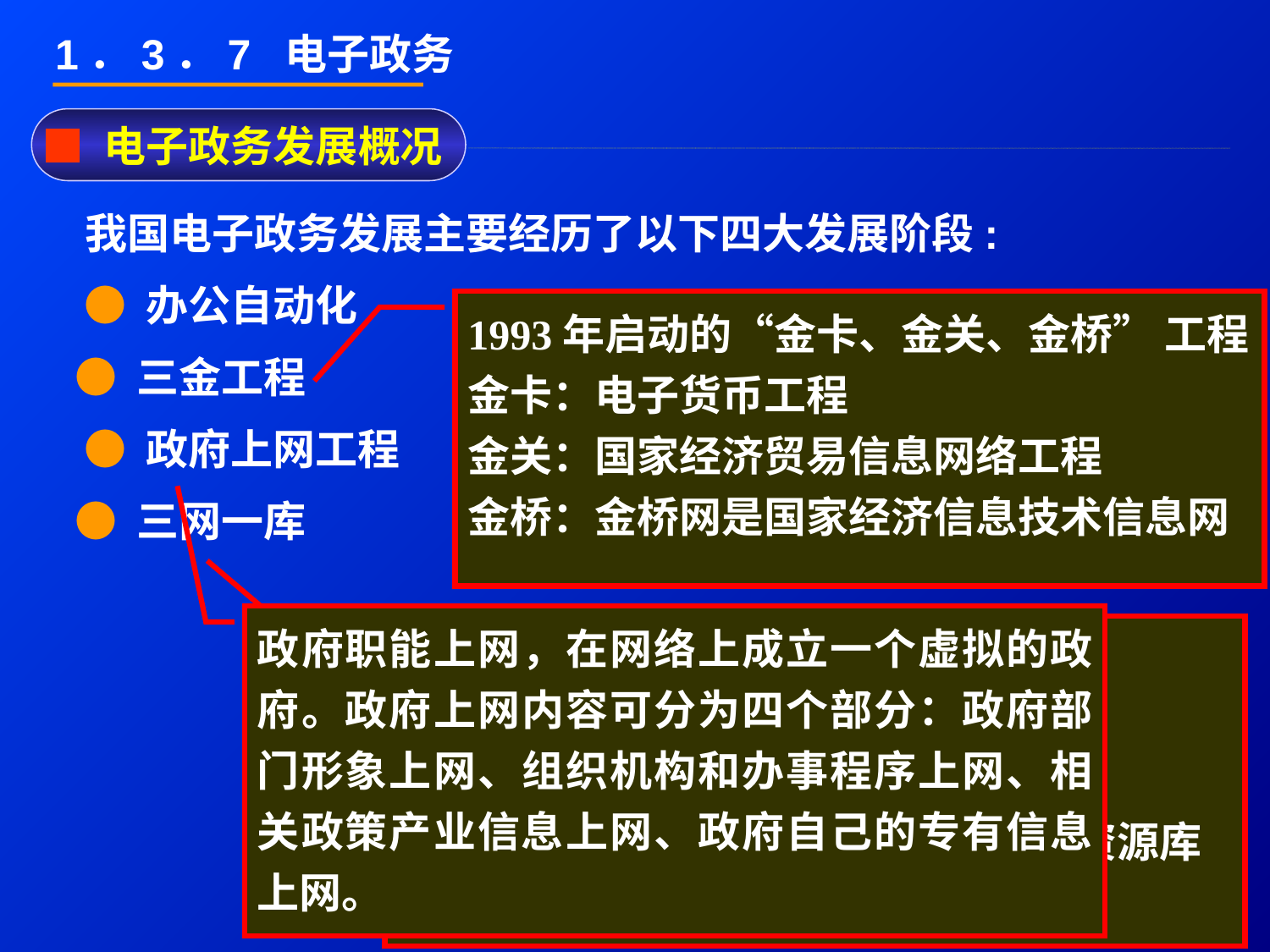

1．3．7  电子政务

■ 电子政务发展概况

 我国电子政务发展主要经历了以下四大发展阶段:
  ● 办公自动化
 ● 三金工程
  ● 政府上网工程
 ● 三网一库
1993年启动的“金卡、金关、金桥” 工程
金卡：电子货币工程
金关：国家经济贸易信息网络工程
金桥：金桥网是国家经济信息技术信息网

政府职能上网，在网络上成立一个虚拟的政府。政府上网内容可分为四个部分：政府部门形象上网、组织机构和办事程序上网、相关政策产业信息上网、政府自己的专有信息上网。
机关内部办公网（简称“内网”）
办公业务资源网（简称“专网”）
公共管理与服务网（简称“外网”）
政府各部门共建共享的电子政务信息资源库